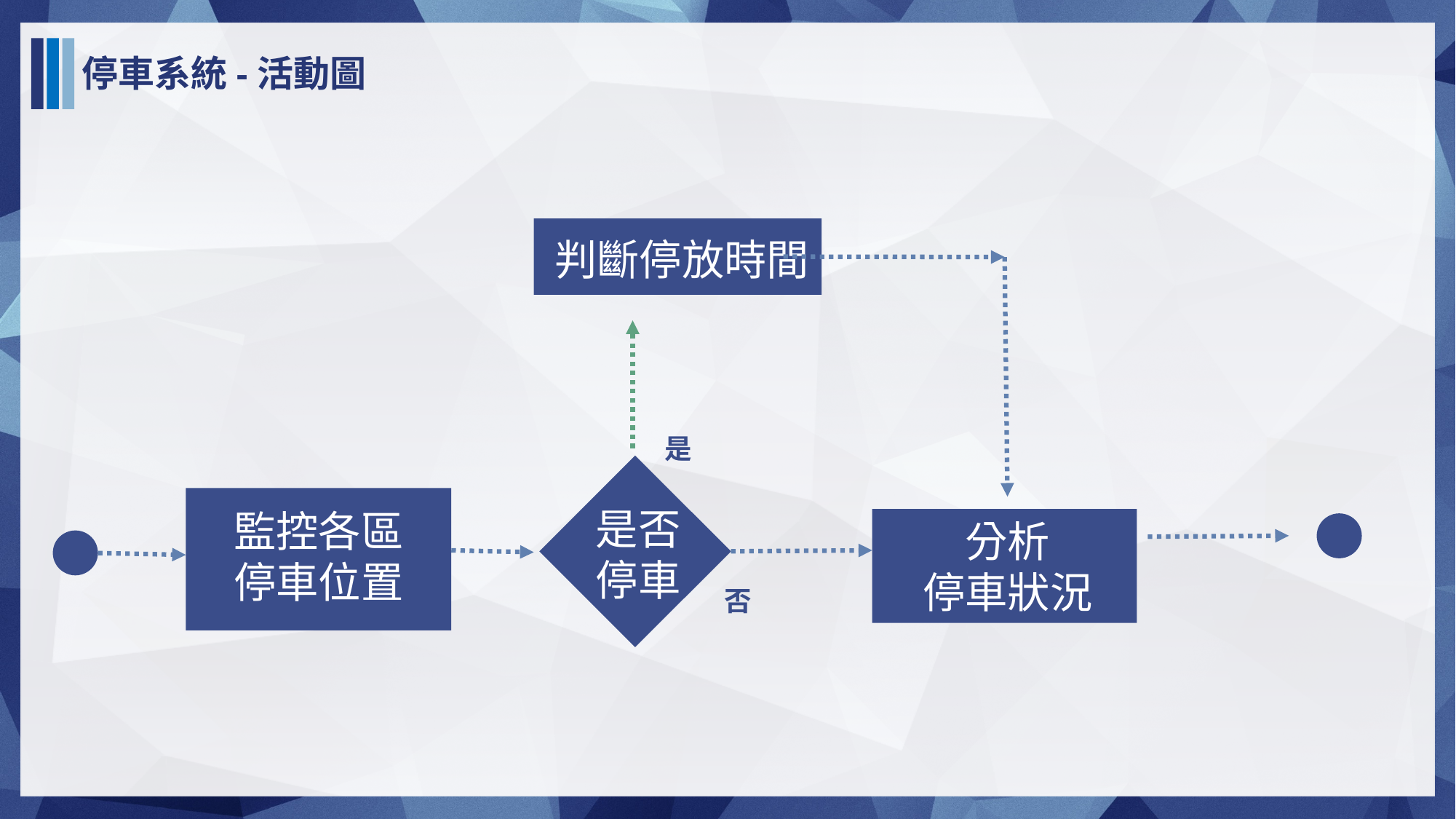

停車系統-活動圖

判斷停放時間
是

是否
停車

監控各區
停車位置

分析
停車狀況

否